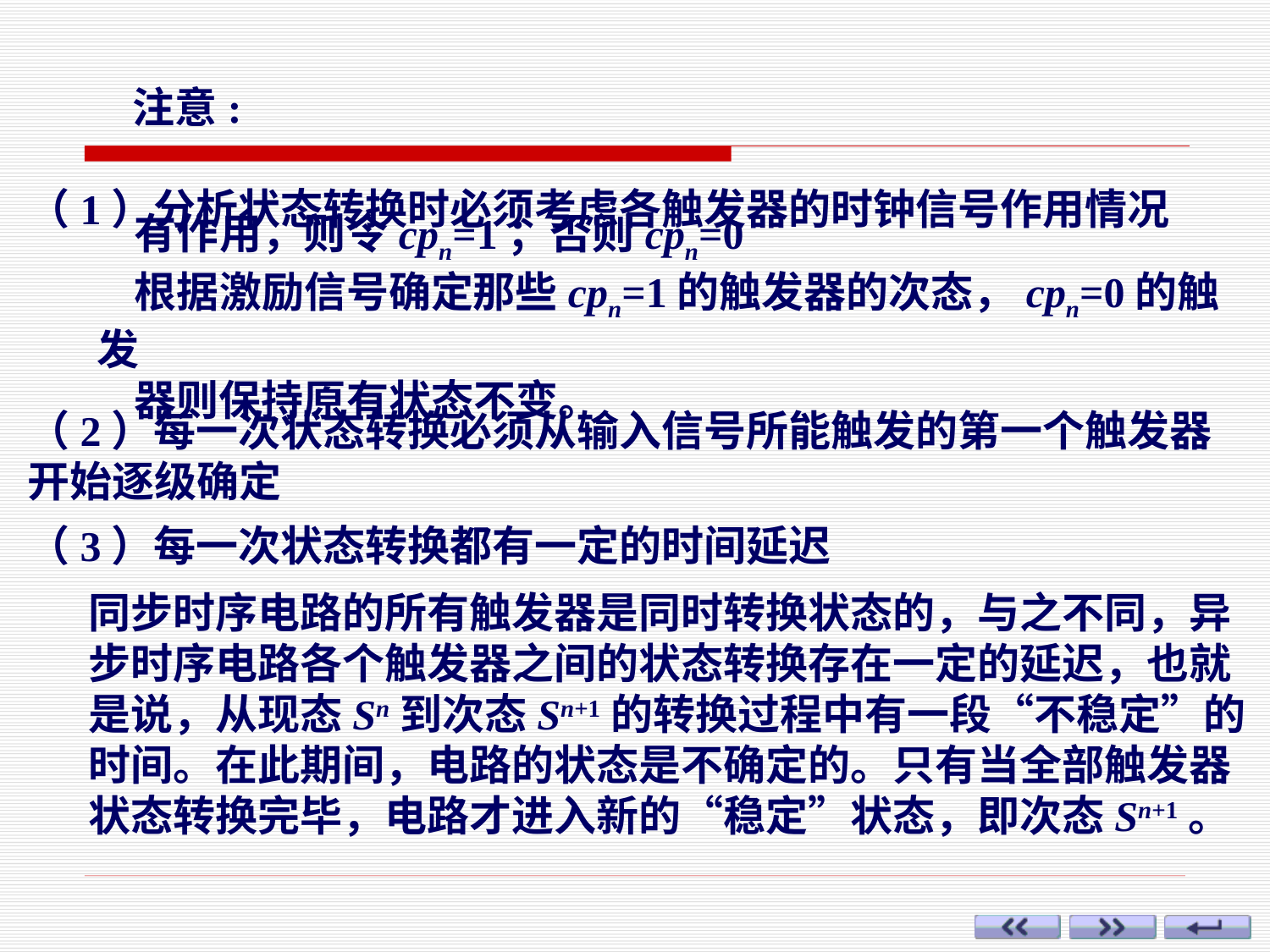

注意:
（1）分析状态转换时必须考虑各触发器的时钟信号作用情况
有作用，则令cpn=1；否则cpn=0
根据激励信号确定那些cpn=1的触发器的次态，cpn=0的触发
器则保持原有状态不变。
（2）每一次状态转换必须从输入信号所能触发的第一个触发器
开始逐级确定
（3）每一次状态转换都有一定的时间延迟
同步时序电路的所有触发器是同时转换状态的，与之不同，异步时序电路各个触发器之间的状态转换存在一定的延迟，也就是说，从现态Sn到次态Sn+1的转换过程中有一段“不稳定”的时间。在此期间，电路的状态是不确定的。只有当全部触发器状态转换完毕，电路才进入新的“稳定”状态，即次态Sn+1。